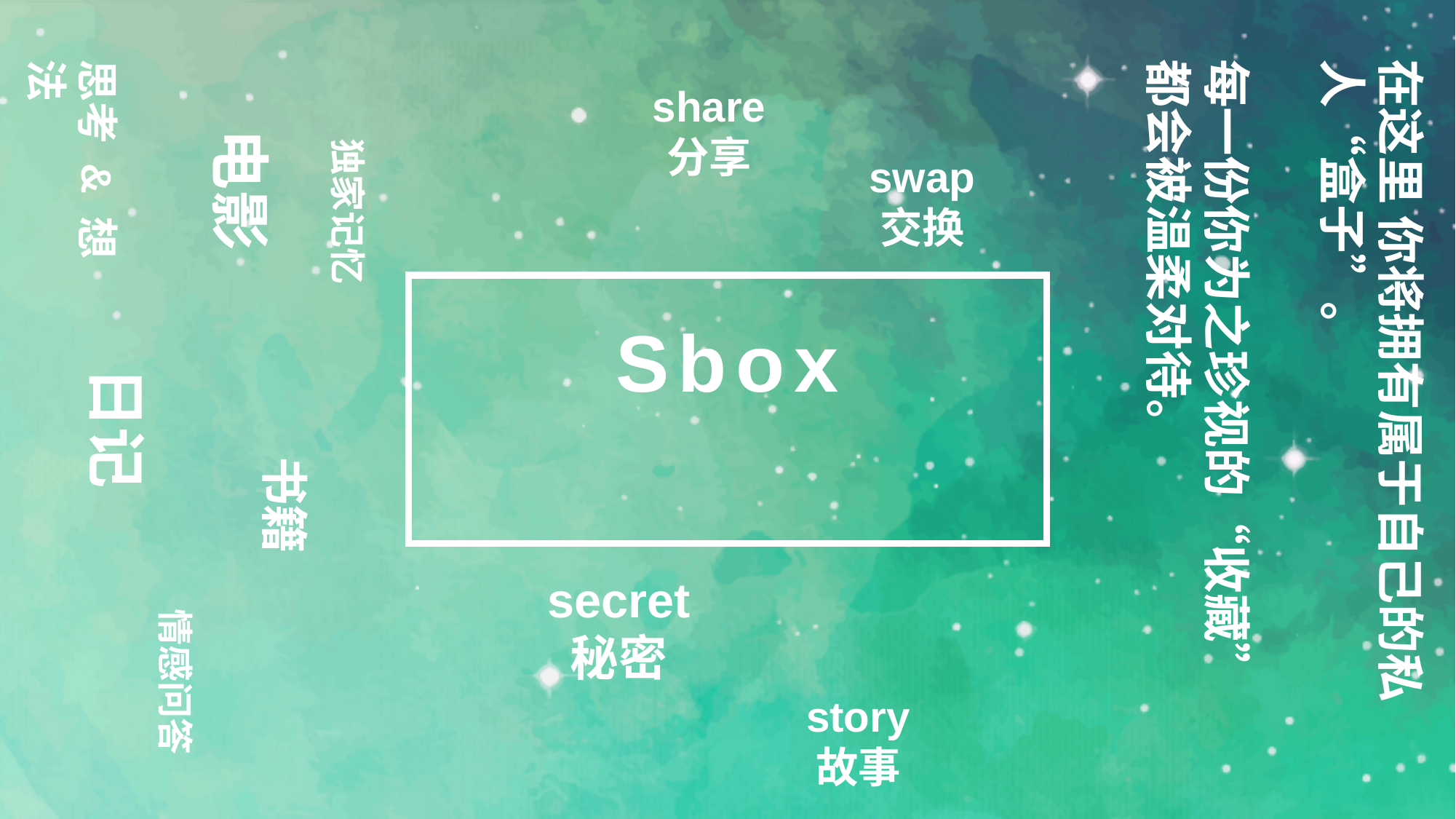

思考 & 想法
在这里 你将拥有属于自己的私人“盒子”。

每一份你为之珍视的“收藏”
都会被温柔对待。
share
分享
电影
独家记忆
swap
交换
# Sbox
日记
书籍
secret
秘密
情感问答

story
故事